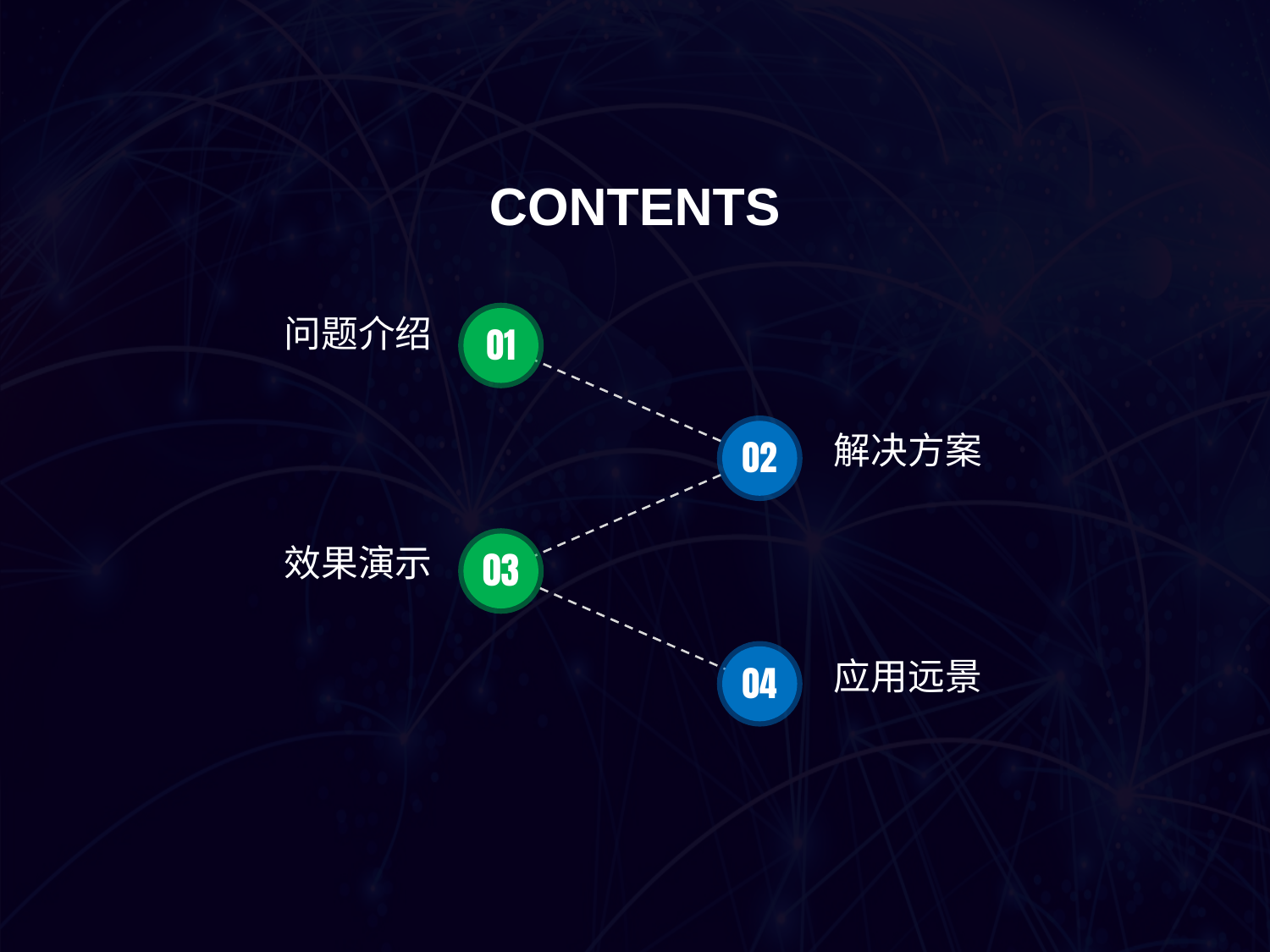

CONTENTS
问题介绍
01
02
解决方案
效果演示
03
04
应用远景